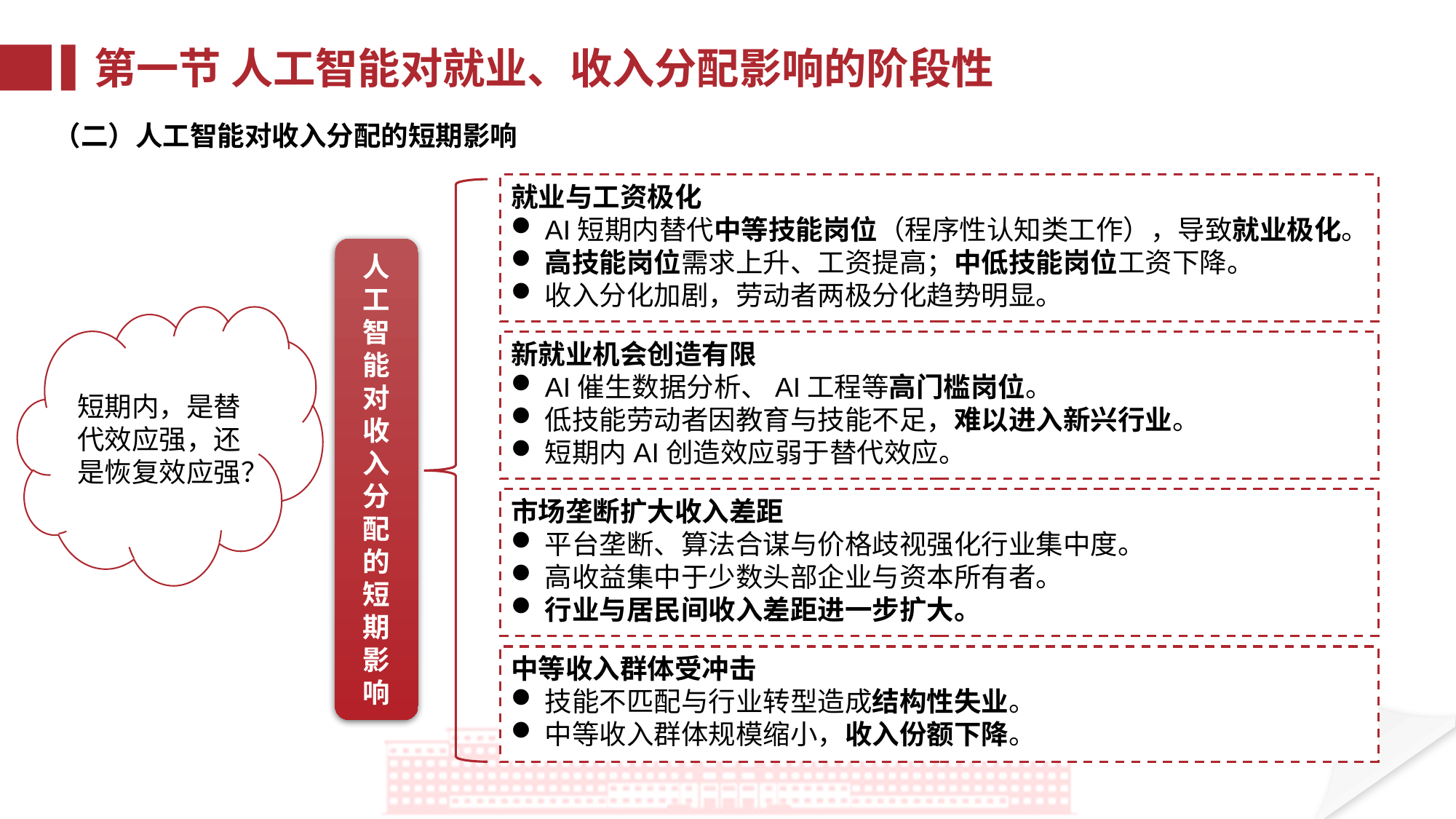

第一节 人工智能对就业、收入分配影响的阶段性
（二）人工智能对收入分配的短期影响
就业与工资极化
AI短期内替代中等技能岗位（程序性认知类工作），导致就业极化。
高技能岗位需求上升、工资提高；中低技能岗位工资下降。
收入分化加剧，劳动者两极分化趋势明显。

人工智能对收入分配的短期影响
短期内，是替代效应强，还是恢复效应强？
新就业机会创造有限
AI催生数据分析、AI工程等高门槛岗位。
低技能劳动者因教育与技能不足，难以进入新兴行业。
短期内AI创造效应弱于替代效应。
市场垄断扩大收入差距
平台垄断、算法合谋与价格歧视强化行业集中度。
高收益集中于少数头部企业与资本所有者。
行业与居民间收入差距进一步扩大。
中等收入群体受冲击
技能不匹配与行业转型造成结构性失业。
中等收入群体规模缩小，收入份额下降。